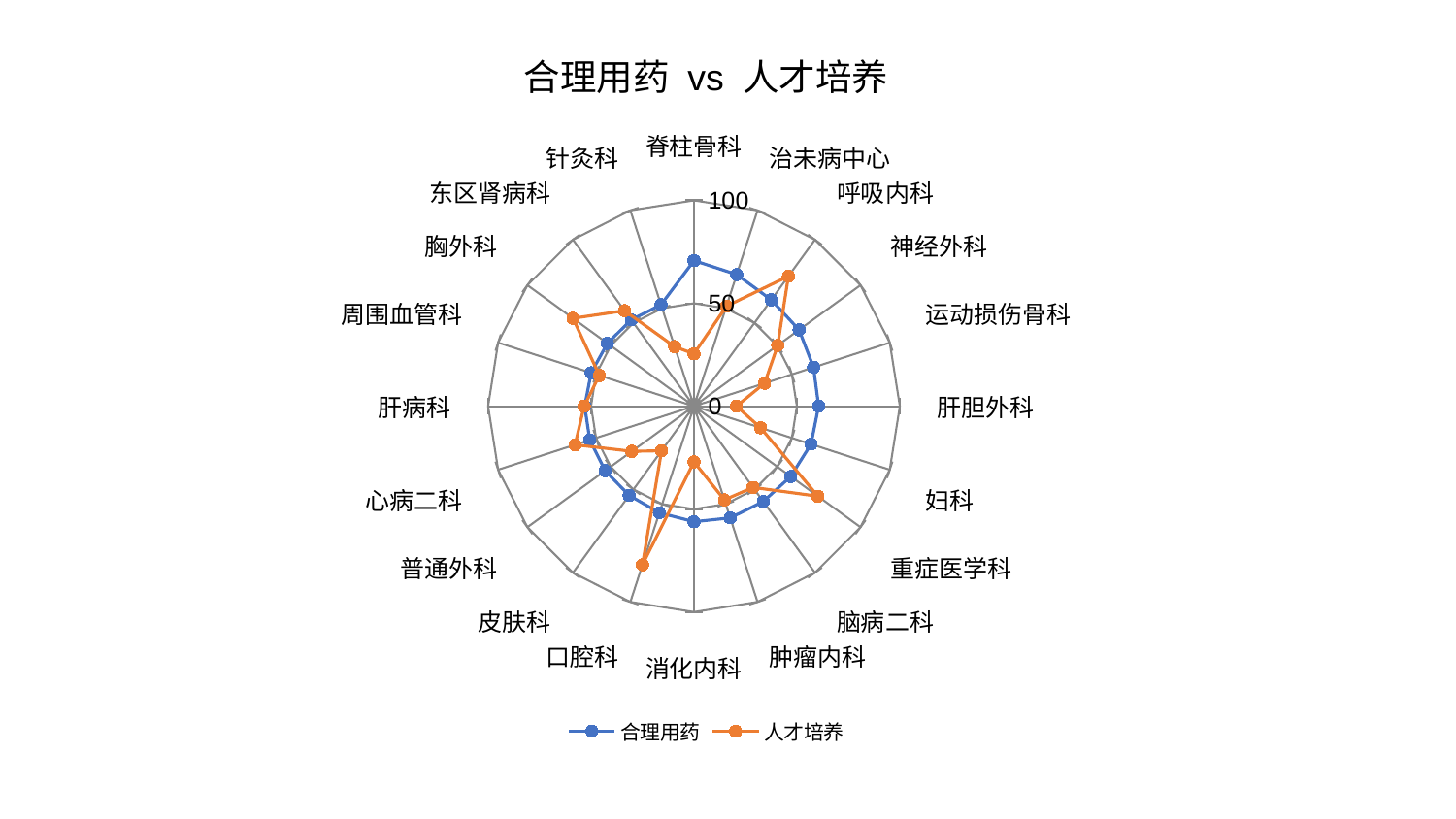

### Chart: 合理用药 vs 人才培养

| Category | 合理用药 | 人才培养 |
|---|---|---|
| 脊柱骨科 | 70.72140282635728 | 25.423577364627732 |
| 治未病中心 | 67.25606919194564 | 51.10042043283202 |
| 呼吸内科 | 63.871995240619 | 78.07417387151877 |
| 神经外科 | 63.12431926445861 | 50.28647623991236 |
| 运动损伤骨科 | 61.08528503771114 | 36.10368682956514 |
| 肝胆外科 | 60.57439929092304 | 20.65006945928553 |
| 妇科 | 59.777460118429 | 34.03725025539227 |
| 重症医学科 | 58.11118317933211 | 74.4405846431161 |
| 脑病二科 | 57.27401497339823 | 48.76728333712648 |
| 肿瘤内科 | 57.056120376206934 | 47.87860194961837 |
| 消化内科 | 56.13973286865171 | 27.083403431824422 |
| 口腔科 | 54.437733321049784 | 80.9762628489503 |
| 皮肤科 | 53.5583514385328 | 26.806689833055902 |
| 普通外科 | 53.33761862892658 | 37.34355280998432 |
| 心病二科 | 53.190561697106546 | 60.71941372793228 |
| 肝病科 | 53.067779492723574 | 53.34181174847024 |
| 周围血管科 | 52.50722505678786 | 48.313434370722256 |
| 胸外科 | 51.991784781033004 | 72.62113427701102 |
| 东区肾病科 | 51.855284755693084 | 57.35904603315578 |
| 针灸科 | 51.82521862863896 | 30.43203052854245 |
62